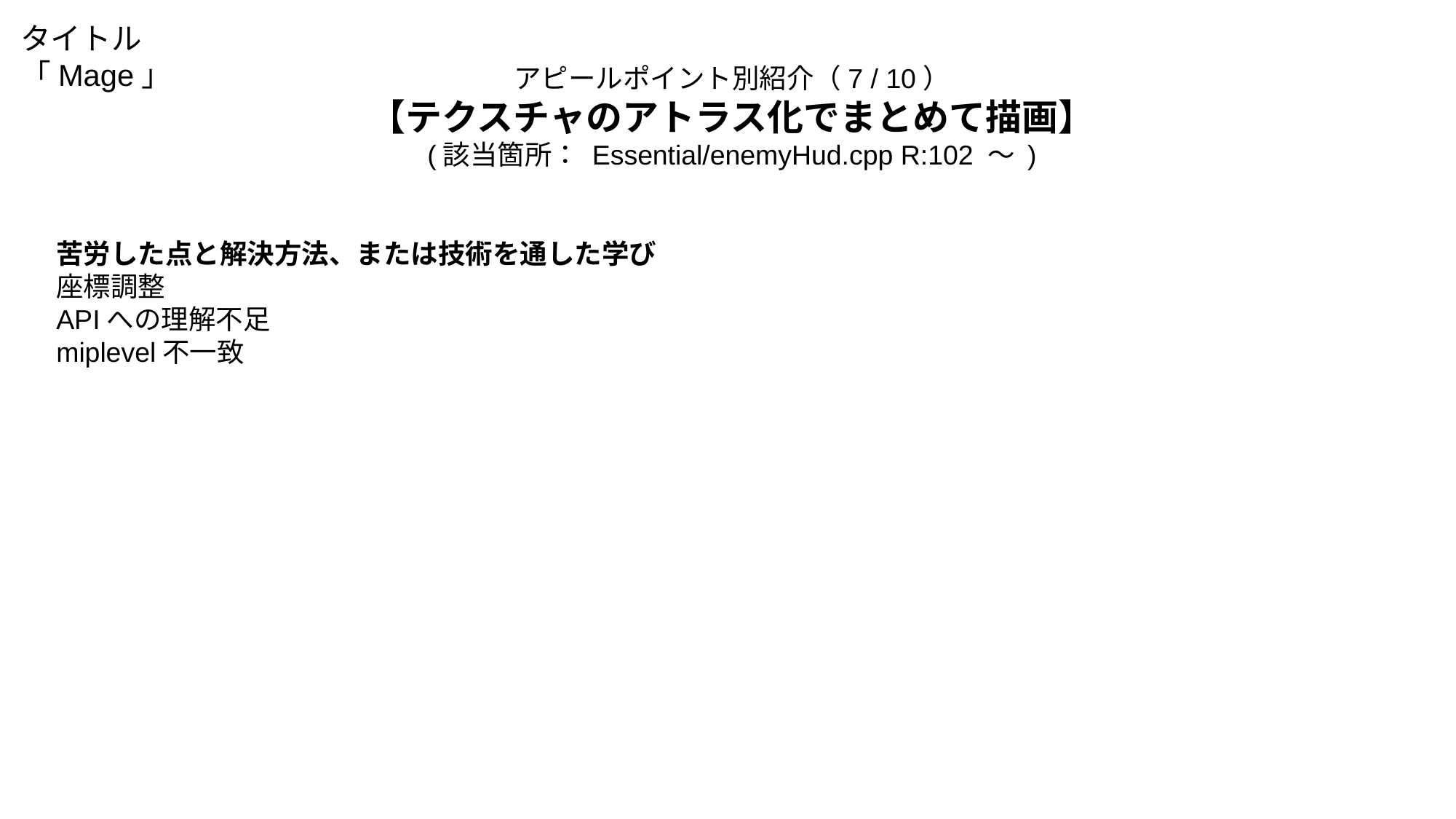

タイトル「Mage」
アピールポイント別紹介（7 / 10）
【テクスチャのアトラス化でまとめて描画】
(該当箇所： Essential/enemyHud.cpp R:102 ～ )
苦労した点と解決方法、または技術を通した学び
座標調整
APIへの理解不足
miplevel不一致